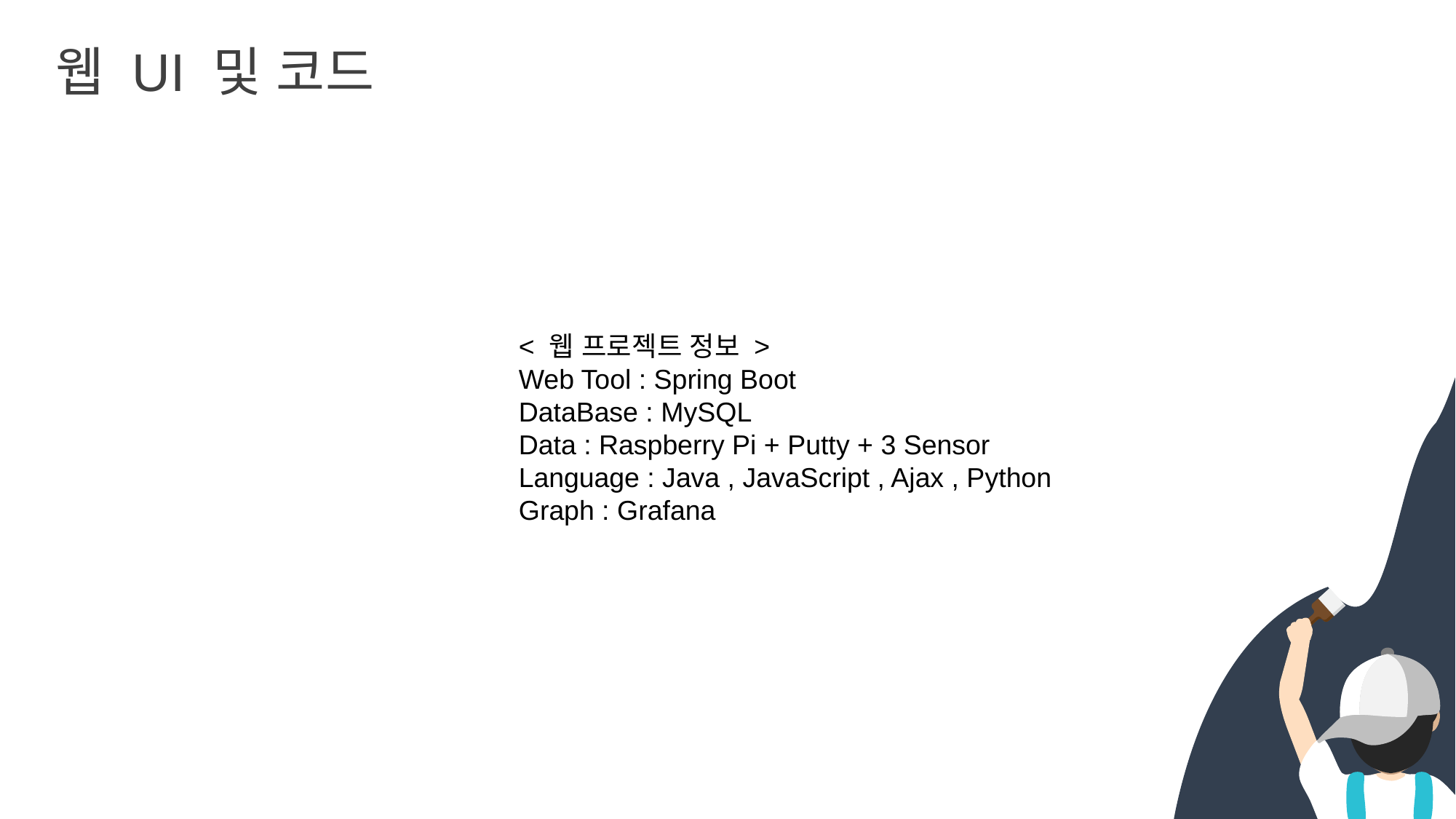

웹 UI 및 코드
< 웹 프로젝트 정보 >
Web Tool : Spring Boot
DataBase : MySQL
Data : Raspberry Pi + Putty + 3 Sensor
Language : Java , JavaScript , Ajax , Python
Graph : Grafana